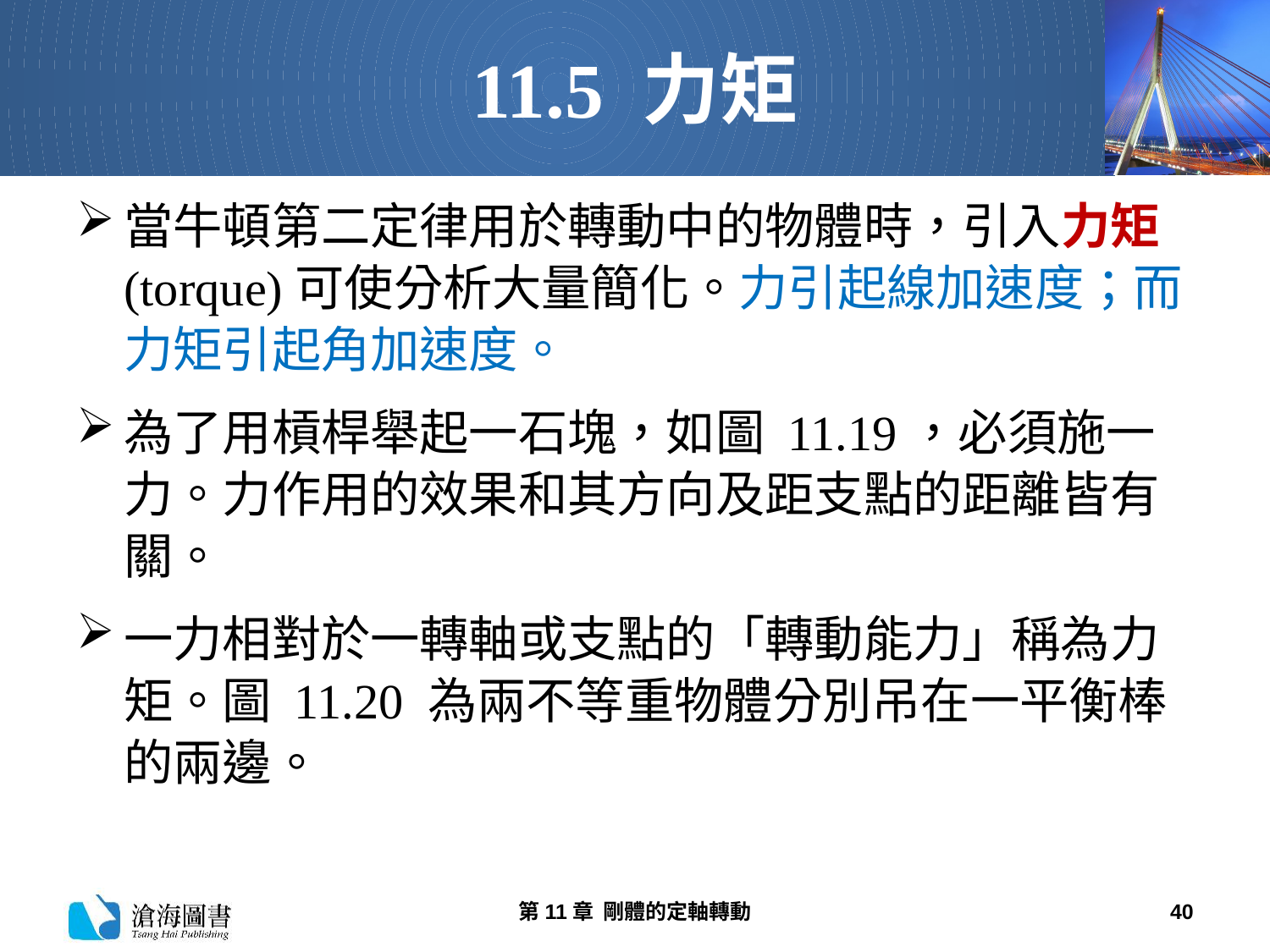

# 11.5 力矩
當牛頓第二定律用於轉動中的物體時，引入力矩(torque)可使分析大量簡化。力引起線加速度；而力矩引起角加速度。
為了用槓桿舉起一石塊，如圖 11.19，必須施一力。力作用的效果和其方向及距支點的距離皆有關。
一力相對於一轉軸或支點的「轉動能力」稱為力矩。圖 11.20 為兩不等重物體分別吊在一平衡棒的兩邊。

第11章  剛體的定軸轉動
40